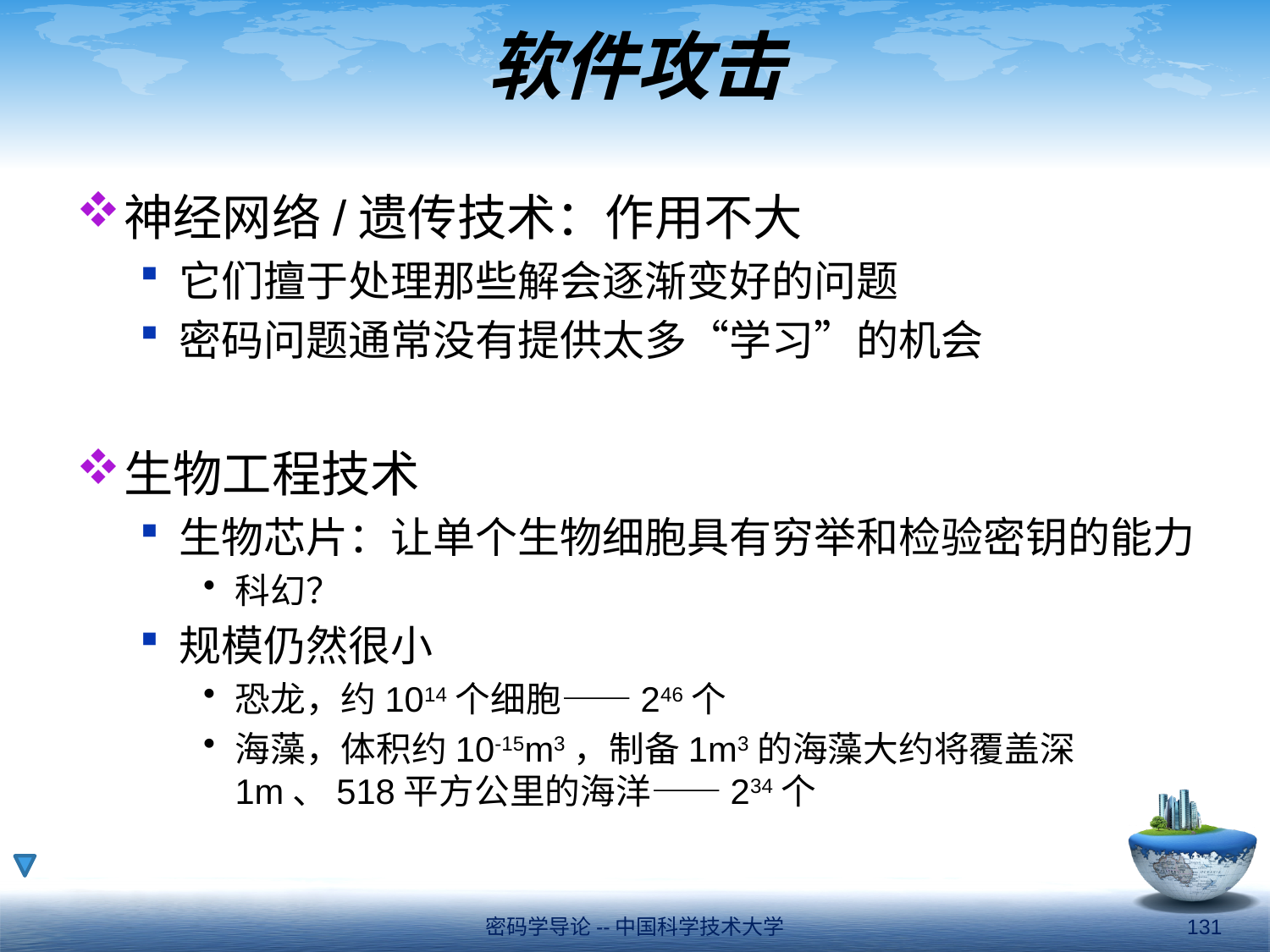

# 软件攻击
神经网络/遗传技术：作用不大
它们擅于处理那些解会逐渐变好的问题
密码问题通常没有提供太多“学习”的机会

生物工程技术
生物芯片：让单个生物细胞具有穷举和检验密钥的能力
科幻？
规模仍然很小
恐龙，约1014个细胞——246个
海藻，体积约10-15m3，制备1m3的海藻大约将覆盖深1m、518平方公里的海洋——234个

密码学导论--中国科学技术大学
131